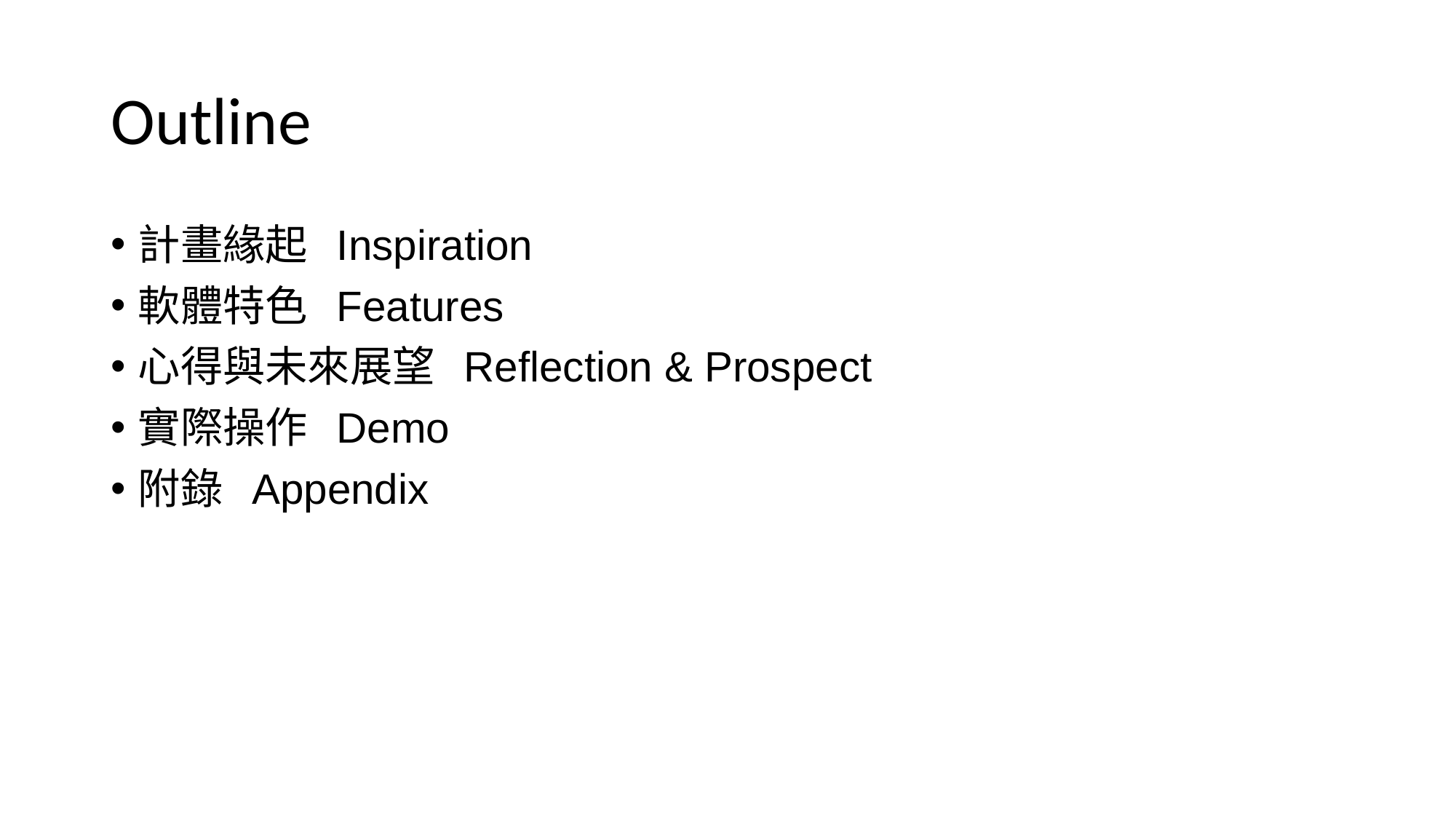

# Outline
計畫緣起  Inspiration
軟體特色  Features
心得與未來展望  Reflection & Prospect
實際操作  Demo
附錄  Appendix